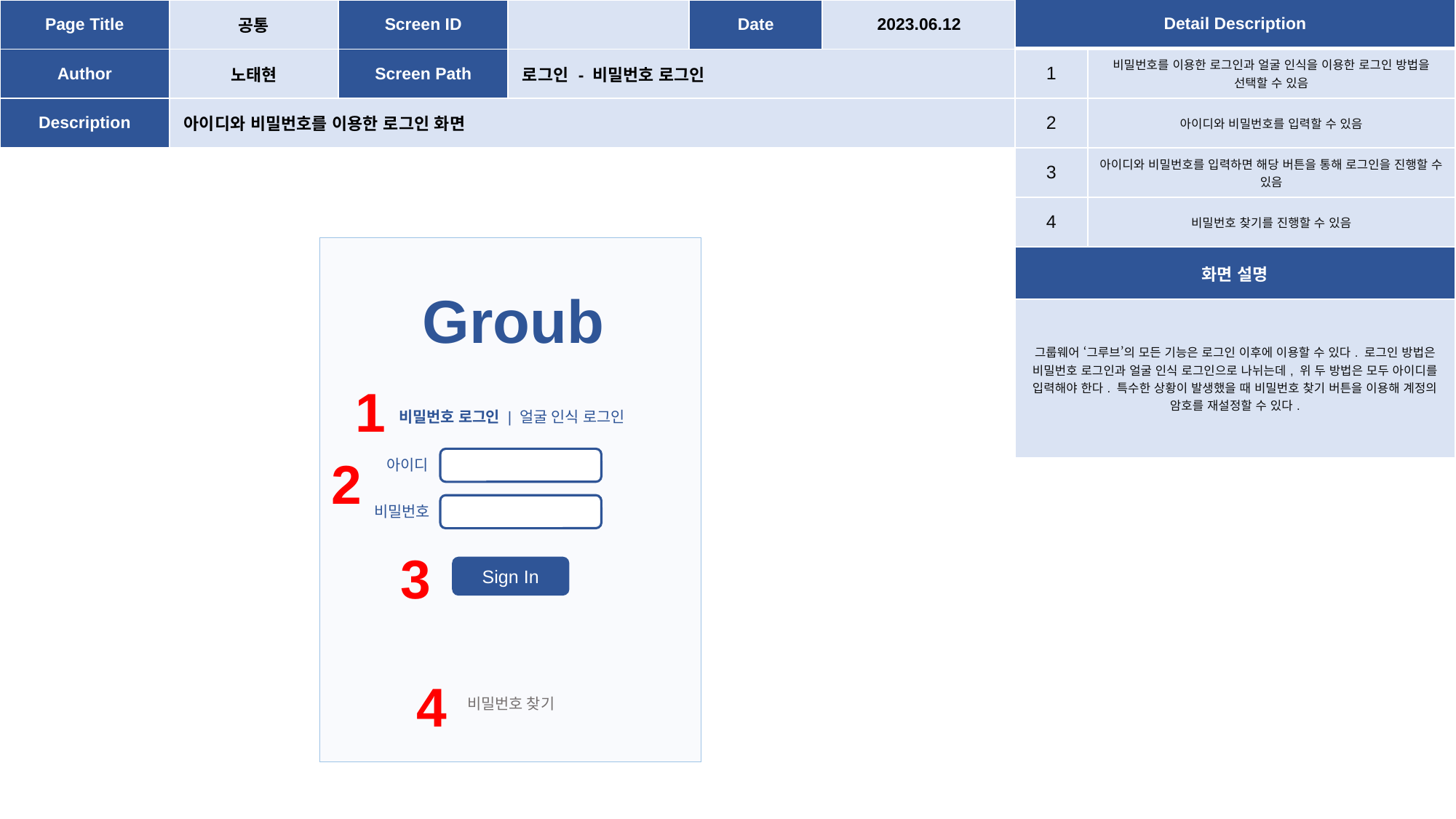

| Page Title | 공통 | Screen ID |  | Date | 2023.06.12 |
| --- | --- | --- | --- | --- | --- |
| Author | 노태현 | Screen Path | 로그인 - 비밀번호 로그인 |  |  |
| Description | 아이디와 비밀번호를 이용한 로그인 화면 |  |  |  |  |
| Detail Description |  |
| --- | --- |
| 1 | 비밀번호를 이용한 로그인과 얼굴 인식을 이용한 로그인 방법을 선택할 수 있음 |
| 2 | 아이디와 비밀번호를 입력할 수 있음 |
| 3 | 아이디와 비밀번호를 입력하면 해당 버튼을 통해 로그인을 진행할 수 있음 |
| 4 | 비밀번호 찾기를 진행할 수 있음 |
| 화면 설명 |  |
| 그룹웨어 ‘그루브’의 모든 기능은 로그인 이후에 이용할 수 있다. 로그인 방법은 비밀번호 로그인과 얼굴 인식 로그인으로 나뉘는데, 위 두 방법은 모두 아이디를 입력해야 한다. 특수한 상황이 발생했을 때 비밀번호 찾기 버튼을 이용해 계정의 암호를 재설정할 수 있다. |  |

Groub
1
비밀번호 로그인 | 얼굴 인식 로그인
2

아이디

비밀번호
3
Sign In
4
비밀번호 찾기